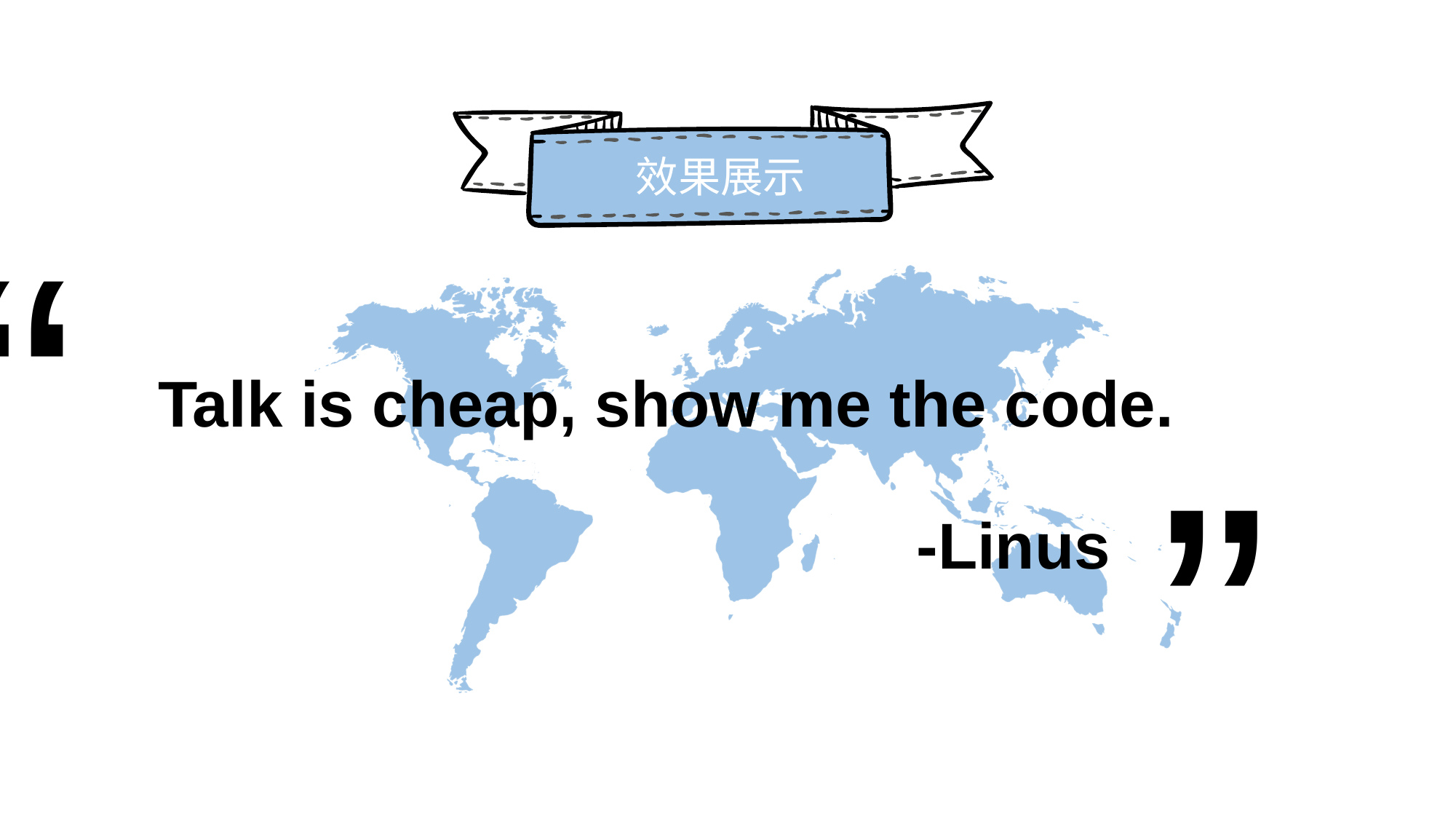

效果展示
“

Talk is cheap, show me the code.
”
-Linus